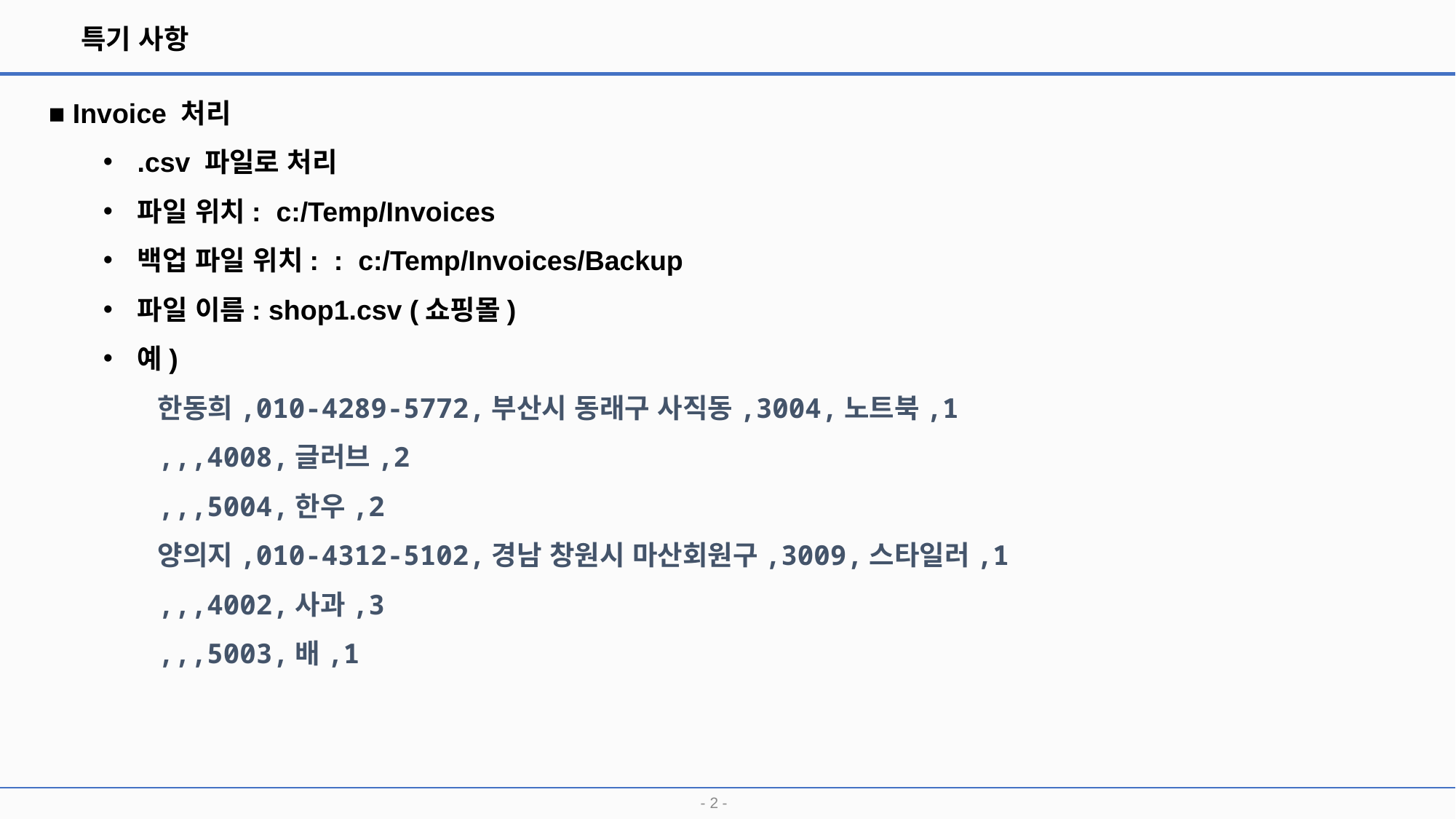

특기 사항
■ Invoice 처리
.csv 파일로 처리
파일 위치:  c:/Temp/Invoices
백업 파일 위치:  :  c:/Temp/Invoices/Backup
파일 이름: shop1.csv (쇼핑몰)
예)
한동희,010-4289-5772,부산시 동래구 사직동,3004,노트북,1
,,,4008,글러브,2
,,,5004,한우,2
양의지,010-4312-5102,경남 창원시 마산회원구,3009,스타일러,1
,,,4002,사과,3
,,,5003,배,1
- 2 -